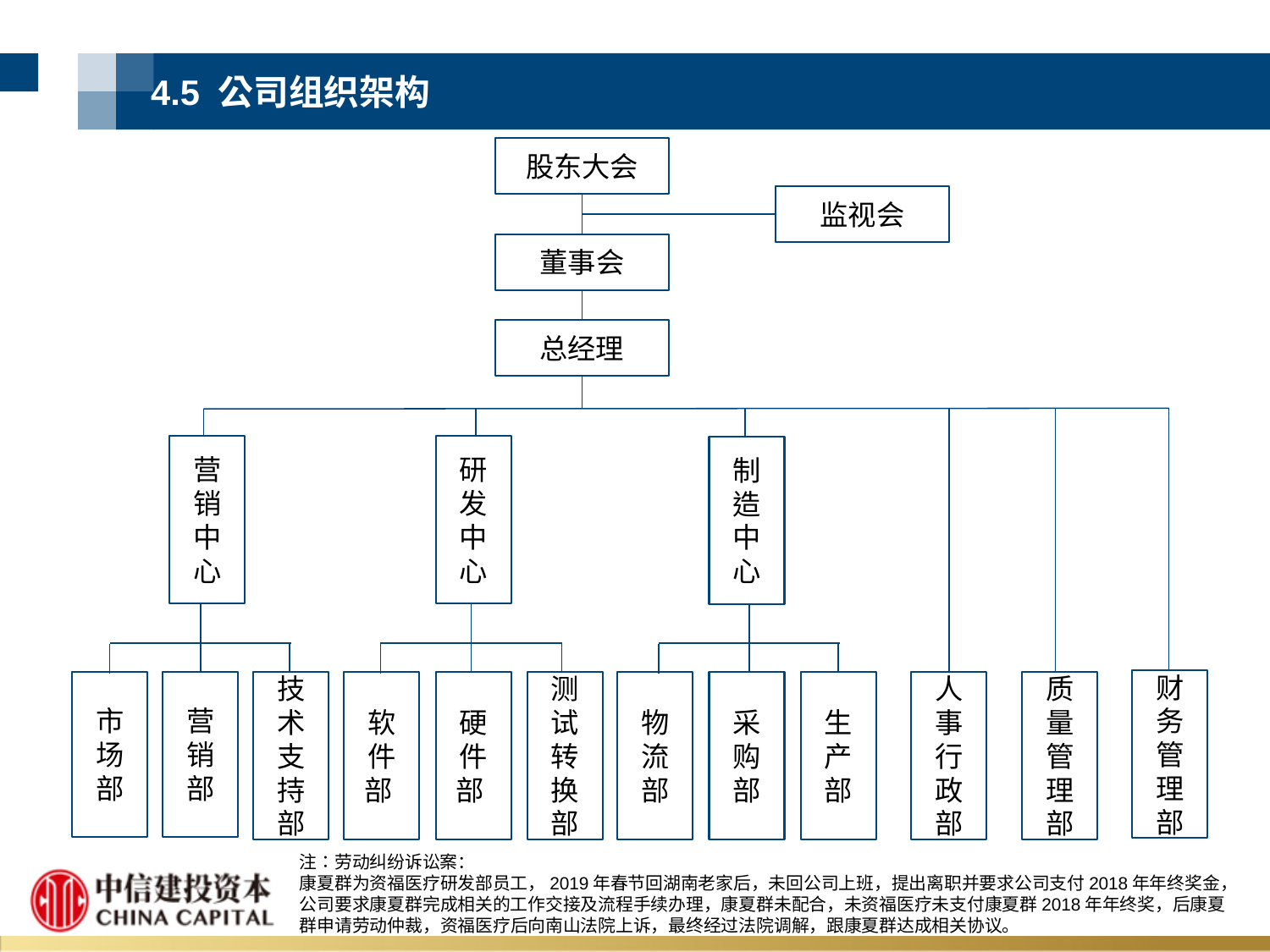

4.5 公司组织架构
股东大会
监视会
董事会
总经理
研发中心
营销中心
制造中心
财务管理部
技术支持部
软件部
硬件部
测试转换部
物流部
采购部
生产部
人事行政部
质量管理部
市场部
营销部
注：劳动纠纷诉讼案：
康夏群为资福医疗研发部员工，2019年春节回湖南老家后，未回公司上班，提出离职并要求公司支付2018年年终奖金，公司要求康夏群完成相关的工作交接及流程手续办理，康夏群未配合，未资福医疗未支付康夏群2018年年终奖，后康夏群申请劳动仲裁，资福医疗后向南山法院上诉，最终经过法院调解，跟康夏群达成相关协议。